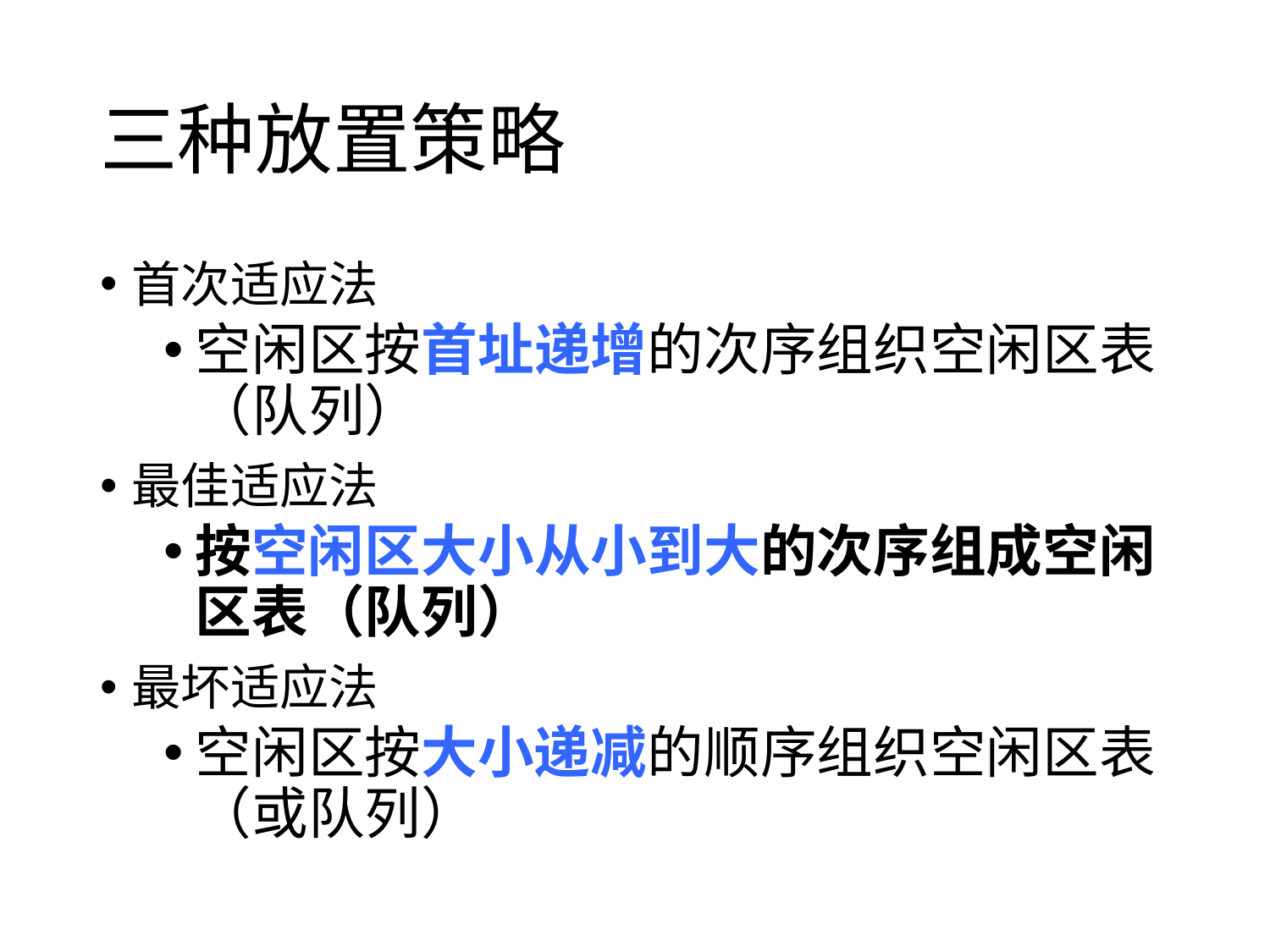

# 三种放置策略
首次适应法
空闲区按首址递增的次序组织空闲区表（队列）
最佳适应法
按空闲区大小从小到大的次序组成空闲区表（队列）
最坏适应法
空闲区按大小递减的顺序组织空闲区表（或队列）